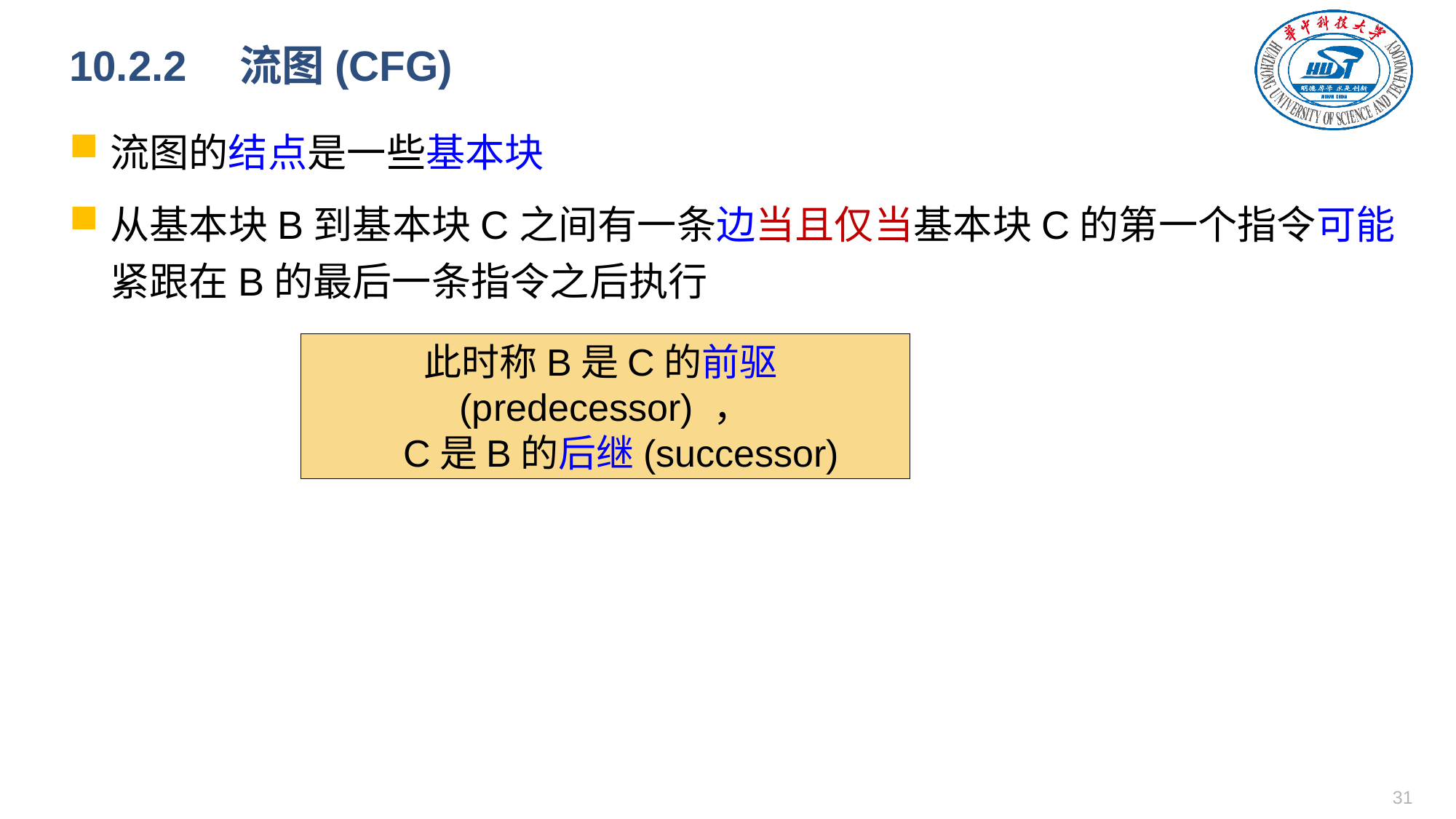

# 10.2.2　流图(CFG)
流图的结点是一些基本块
从基本块B到基本块C之间有一条边当且仅当基本块C的第一个指令可能紧跟在B的最后一条指令之后执行

此时称B是C的前驱(predecessor) ，
   C是B的后继(successor)
31